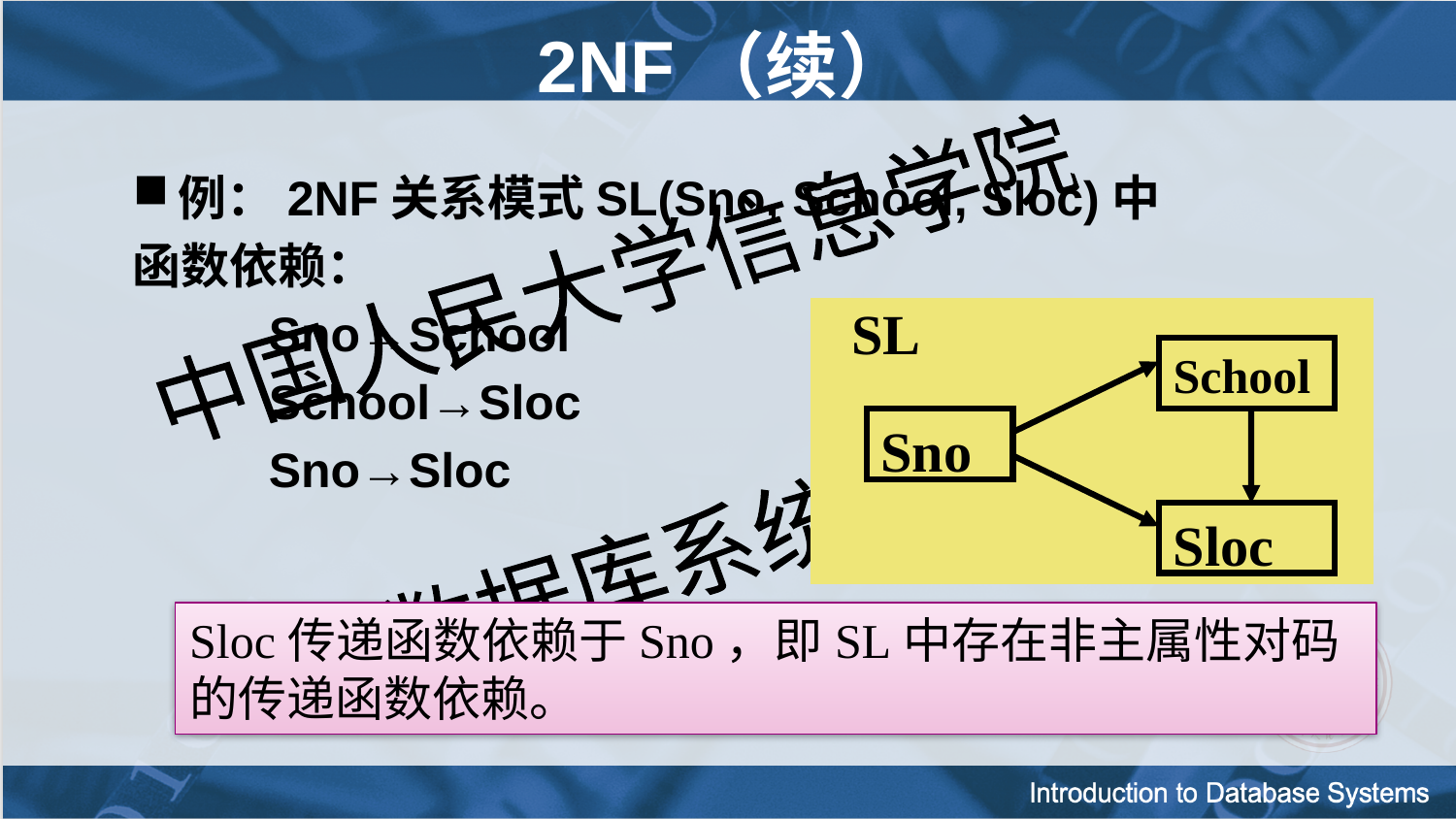

# 2NF（续）
例：2NF关系模式SL(Sno, School, Sloc)中
函数依赖：
          Sno→School
          School→Sloc
          Sno→Sloc
SL
School

Sno

Sloc

Sloc传递函数依赖于Sno，即SL中存在非主属性对码的传递函数依赖。